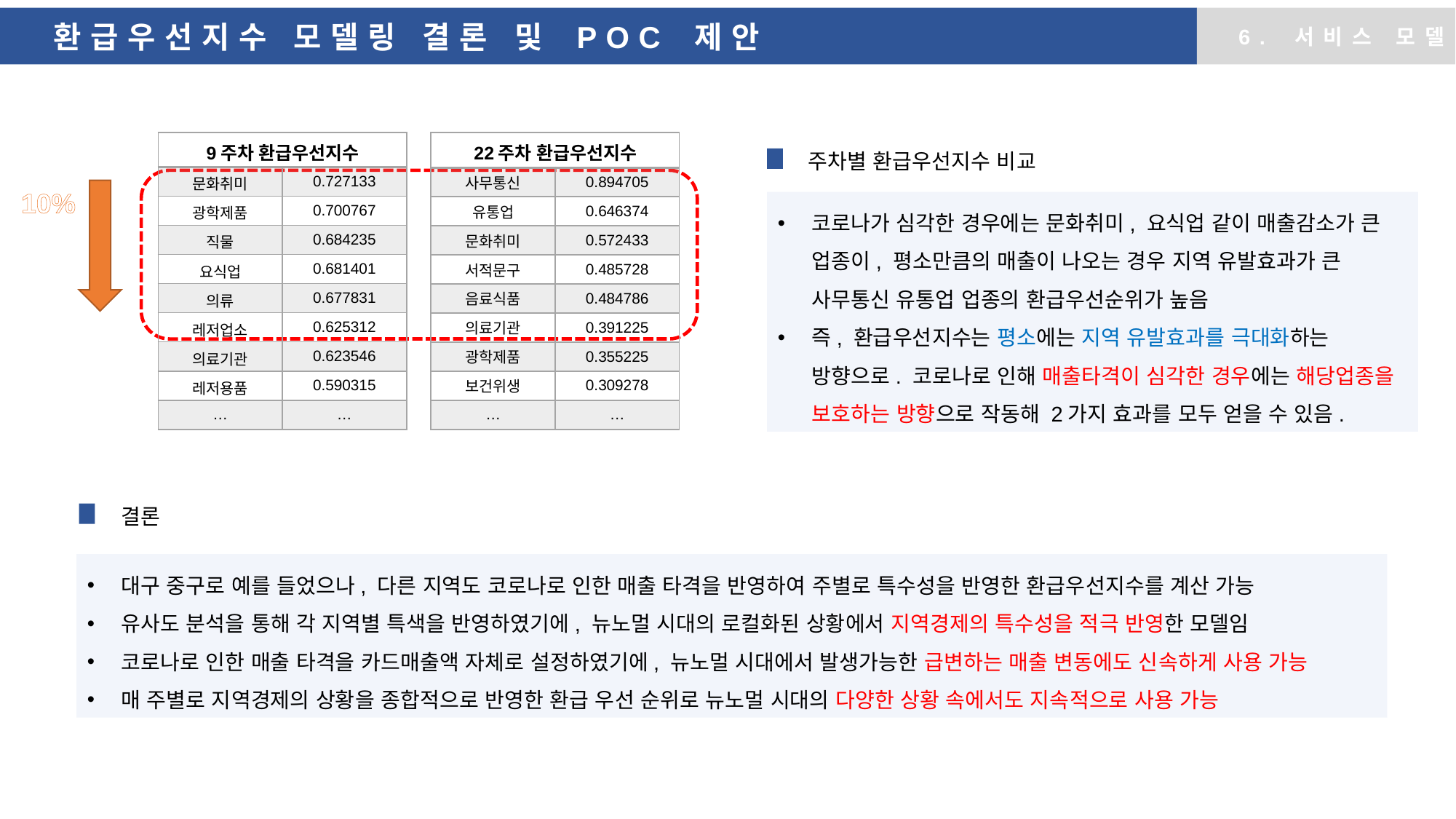

환급우선지수 모델링 결론 및 POC 제안
6. 서비스 모델
| 9주차 환급우선지수 |  |
| --- | --- |
| 문화취미 | 0.727133 |
| 광학제품 | 0.700767 |
| 직물 | 0.684235 |
| 요식업 | 0.681401 |
| 의류 | 0.677831 |
| 레저업소 | 0.625312 |
| 의료기관 | 0.623546 |
| 레저용품 | 0.590315 |
| … | … |
| 22주차 환급우선지수 |  |
| --- | --- |
| 사무통신 | 0.894705 |
| 유통업 | 0.646374 |
| 문화취미 | 0.572433 |
| 서적문구 | 0.485728 |
| 음료식품 | 0.484786 |
| 의료기관 | 0.391225 |
| 광학제품 | 0.355225 |
| 보건위생 | 0.309278 |
| … | … |
주차별 환급우선지수 비교

10%

코로나가 심각한 경우에는 문화취미, 요식업 같이 매출감소가 큰 업종이, 평소만큼의 매출이 나오는 경우 지역 유발효과가 큰 사무통신 유통업 업종의 환급우선순위가 높음
즉, 환급우선지수는 평소에는 지역 유발효과를 극대화하는 방향으로. 코로나로 인해 매출타격이 심각한 경우에는 해당업종을 보호하는 방향으로 작동해 2가지 효과를 모두 얻을 수 있음.
결론

대구 중구로 예를 들었으나, 다른 지역도 코로나로 인한 매출 타격을 반영하여 주별로 특수성을 반영한 환급우선지수를 계산 가능
유사도 분석을 통해 각 지역별 특색을 반영하였기에, 뉴노멀 시대의 로컬화된 상황에서 지역경제의 특수성을 적극 반영한 모델임
코로나로 인한 매출 타격을 카드매출액 자체로 설정하였기에, 뉴노멀 시대에서 발생가능한 급변하는 매출 변동에도 신속하게 사용 가능
매 주별로 지역경제의 상황을 종합적으로 반영한 환급 우선 순위로 뉴노멀 시대의 다양한 상황 속에서도 지속적으로 사용 가능